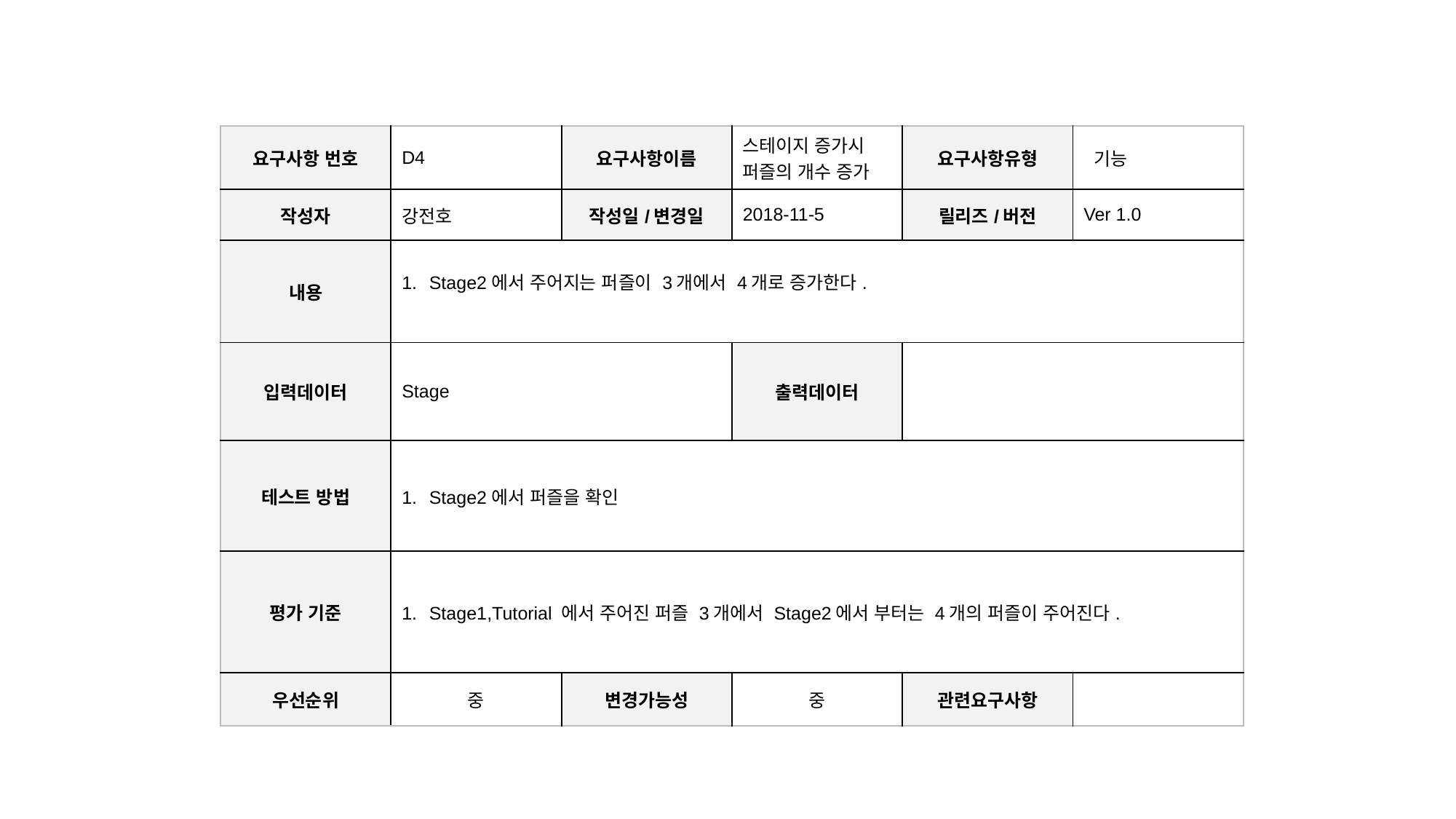

| 요구사항 번호 | D4 | 요구사항이름 | 스테이지 증가시 퍼즐의 개수 증가 | 요구사항유형 | 기능 |
| --- | --- | --- | --- | --- | --- |
| 작성자 | 강전호 | 작성일/변경일 | 2018-11-5 | 릴리즈/버전 | Ver 1.0 |
| 내용 | Stage2에서 주어지는 퍼즐이 3개에서 4개로 증가한다. |  |  |  |  |
| 입력데이터 | Stage |  | 출력데이터 |  |  |
| 테스트 방법 | Stage2에서 퍼즐을 확인 |  |  |  |  |
| 평가 기준 | Stage1,Tutorial 에서 주어진 퍼즐 3개에서 Stage2에서 부터는 4개의 퍼즐이 주어진다. |  |  |  |  |
| 우선순위 | 중 | 변경가능성 | 중 | 관련요구사항 |  |